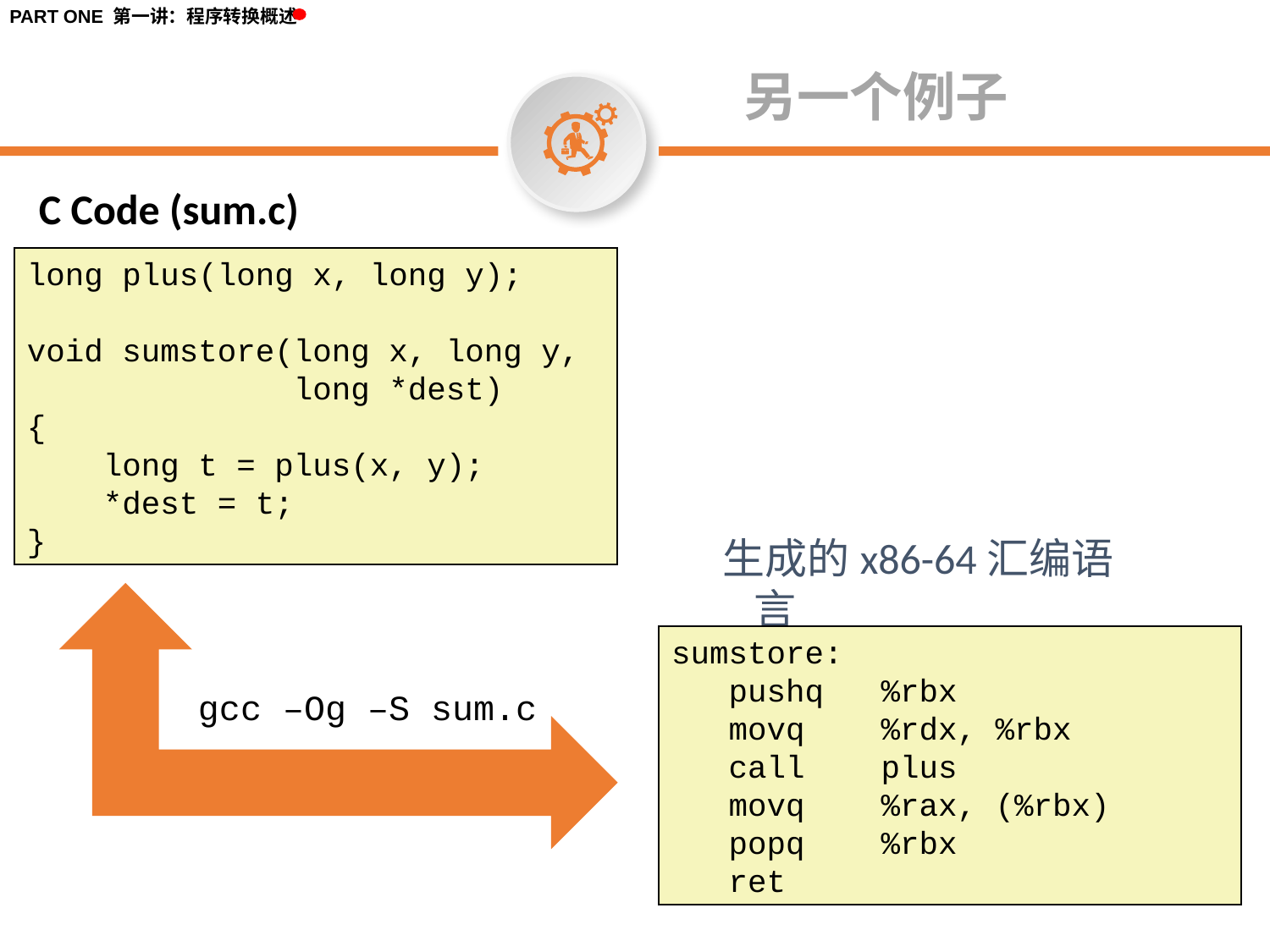

PART ONE 第一讲：程序转换概述

另一个例子

C Code (sum.c)

long plus(long x, long y);

void sumstore(long x, long y,
              long *dest)
{
    long t = plus(x, y);
    *dest = t;
}

生成的x86-64汇编语言

sumstore:
   pushq   %rbx
   movq    %rdx, %rbx
   call    plus
   movq    %rax, (%rbx)
   popq    %rbx
   ret
gcc –Og –S sum.c